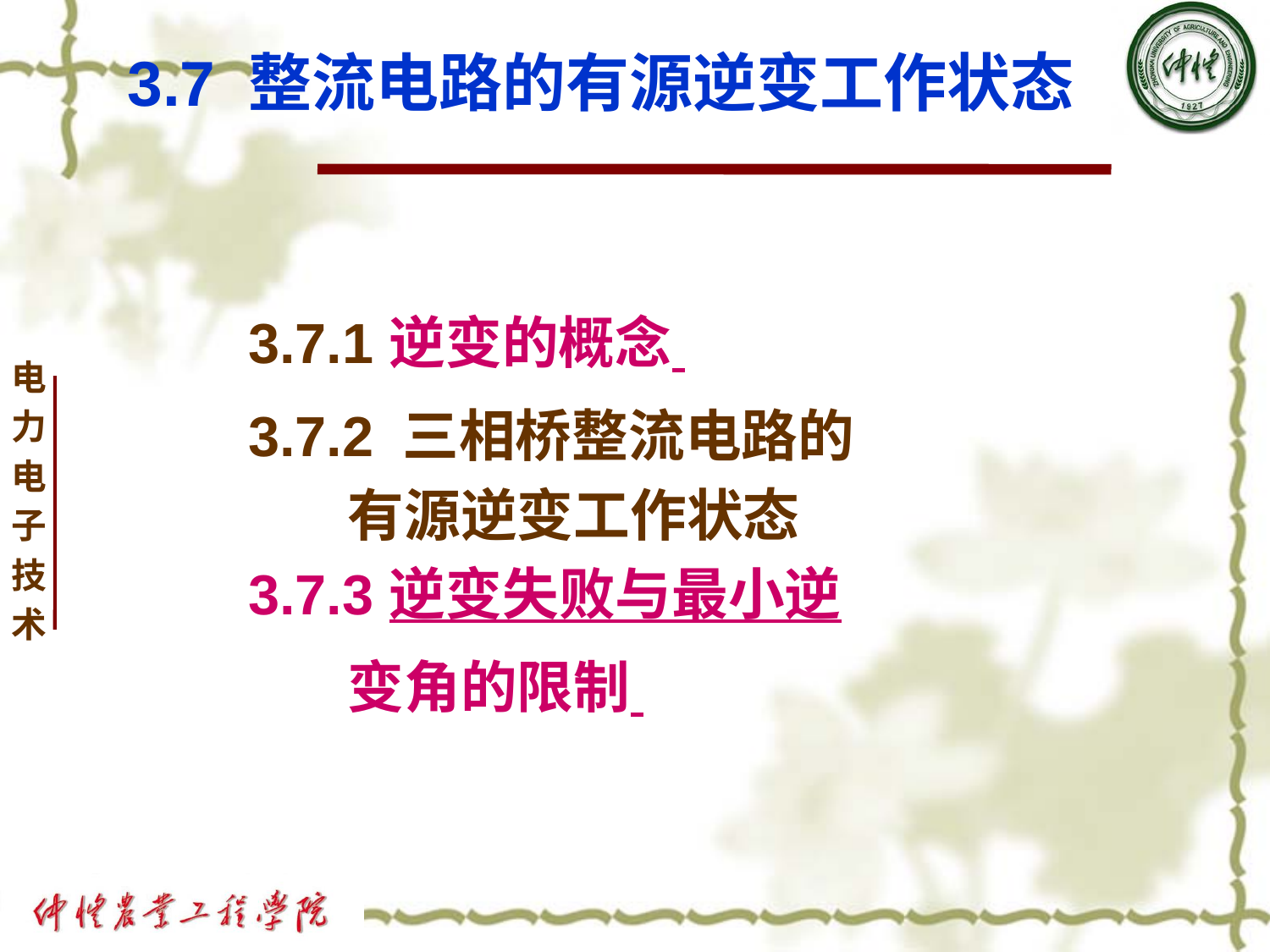

# 3.7 整流电路的有源逆变工作状态

           3.7.1 逆变的概念
           3.7.2 三相桥整流电路的
                    有源逆变工作状态
           3.7.3 逆变失败与最小逆
                    变角的限制